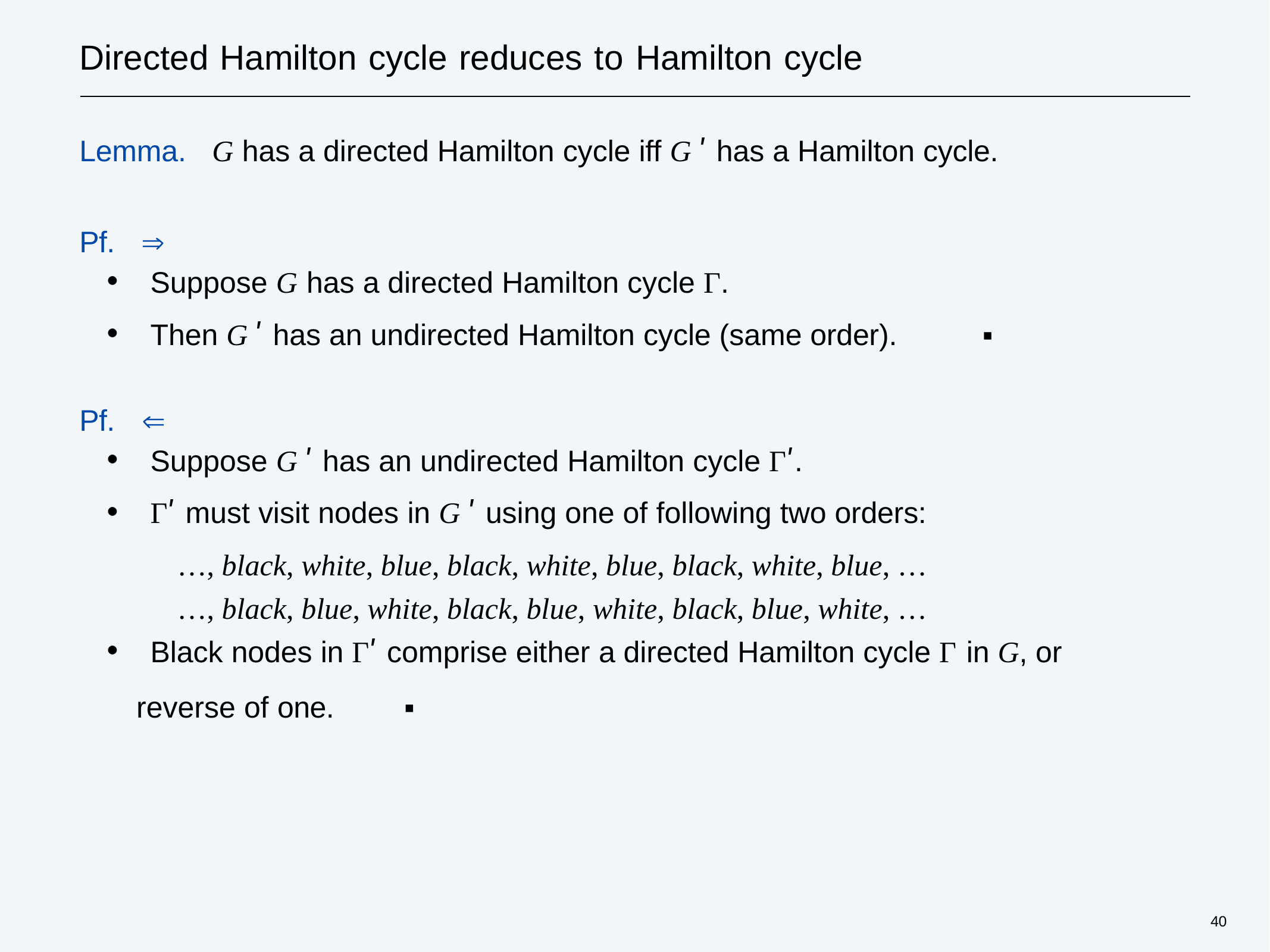

# Directed Hamilton cycle reduces to Hamilton cycle

Lemma.
G has a directed Hamilton cycle iff G ʹ has a Hamilton cycle.
Pf.	⇒
・Suppose G has a directed Hamilton cycle Γ.
・Then G ʹ has an undirected Hamilton cycle (same order).	▪

Pf.	⇐
・Suppose G ʹ has an undirected Hamilton cycle Γʹ.
・Γʹ must visit nodes in G ʹ using one of following two orders:
…, black, white, blue, black, white, blue, black, white, blue, …
…, black, blue, white, black, blue, white, black, blue, white, …
・Black nodes in Γʹ comprise either a directed Hamilton cycle Γ in G, or reverse of one.	▪
40